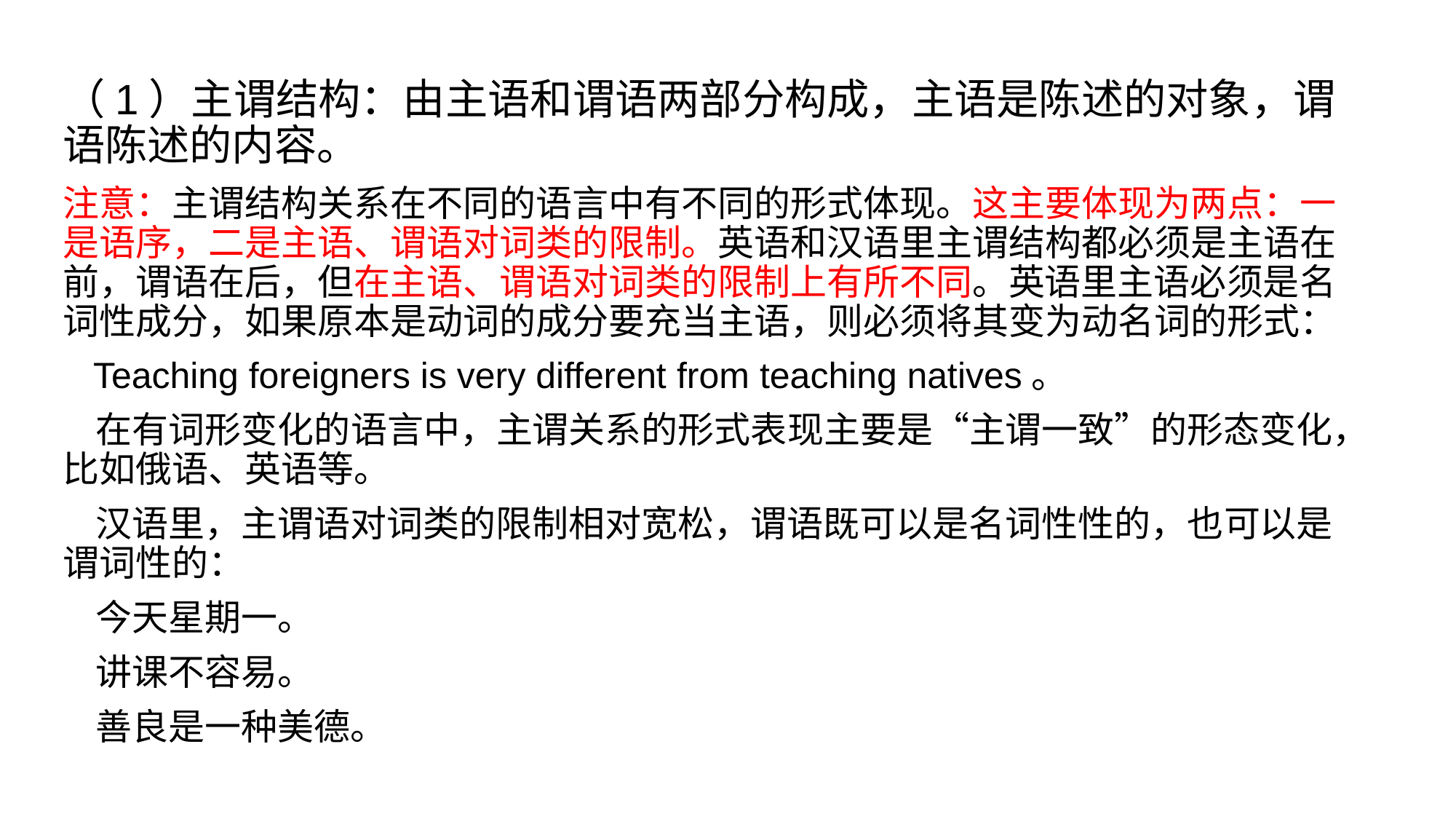

（1）主谓结构：由主语和谓语两部分构成，主语是陈述的对象，谓语陈述的内容。
注意：主谓结构关系在不同的语言中有不同的形式体现。这主要体现为两点：一是语序，二是主语、谓语对词类的限制。英语和汉语里主谓结构都必须是主语在前，谓语在后，但在主语、谓语对词类的限制上有所不同。英语里主语必须是名词性成分，如果原本是动词的成分要充当主语，则必须将其变为动名词的形式：
   Teaching foreigners is very different from teaching natives。
   在有词形变化的语言中，主谓关系的形式表现主要是“主谓一致”的形态变化，比如俄语、英语等。
   汉语里，主谓语对词类的限制相对宽松，谓语既可以是名词性性的，也可以是谓词性的：
   今天星期一。
   讲课不容易。
   善良是一种美德。